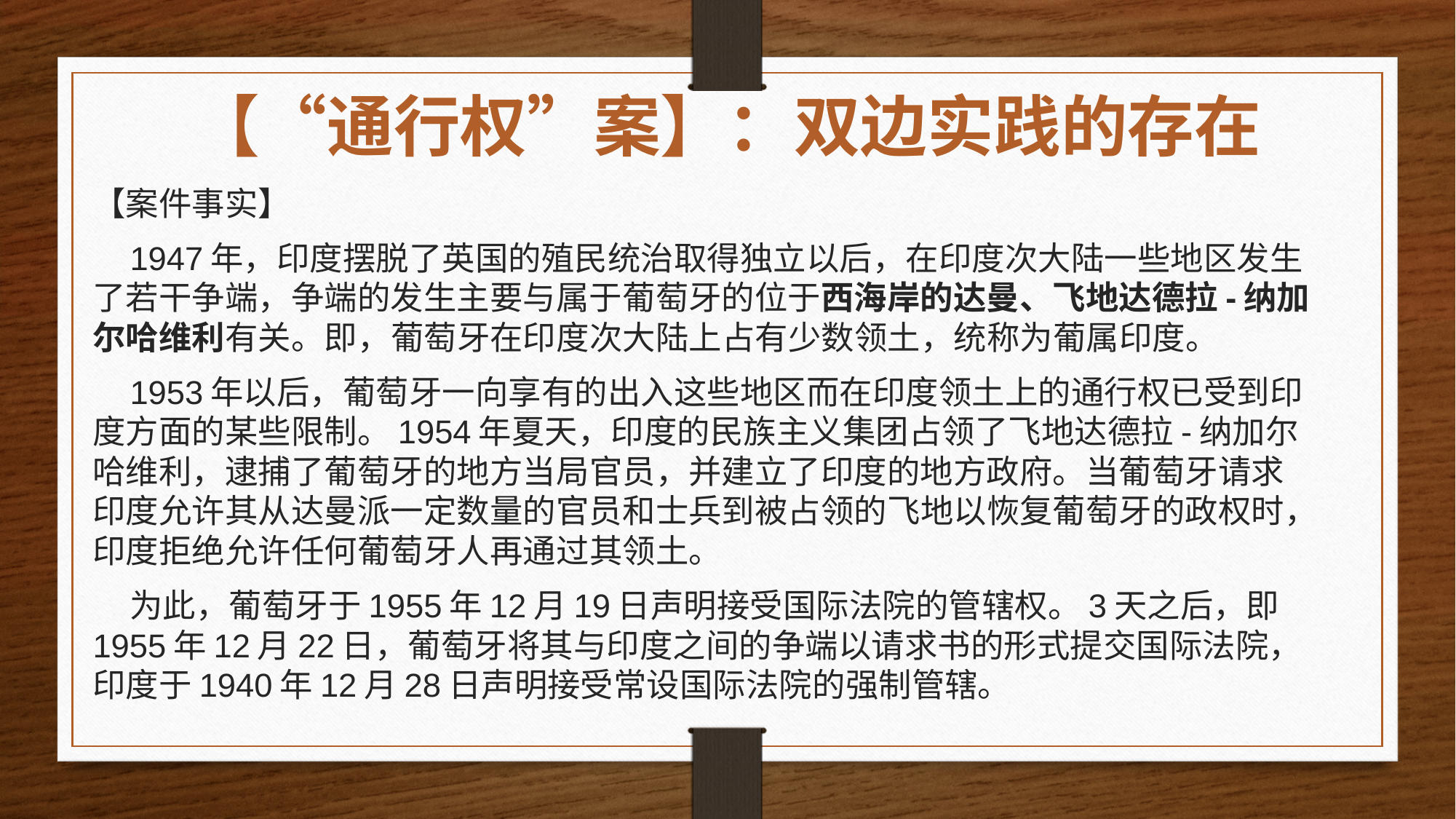

# 【“通行权”案】：双边实践的存在
【案件事实】
    1947年，印度摆脱了英国的殖民统治取得独立以后，在印度次大陆一些地区发生了若干争端，争端的发生主要与属于葡萄牙的位于西海岸的达曼、飞地达德拉-纳加尔哈维利有关。即，葡萄牙在印度次大陆上占有少数领土，统称为葡属印度。
    1953年以后，葡萄牙一向享有的出入这些地区而在印度领土上的通行权已受到印度方面的某些限制。1954年夏天，印度的民族主义集团占领了飞地达德拉-纳加尔哈维利，逮捕了葡萄牙的地方当局官员，并建立了印度的地方政府。当葡萄牙请求印度允许其从达曼派一定数量的官员和士兵到被占领的飞地以恢复葡萄牙的政权时，印度拒绝允许任何葡萄牙人再通过其领土。
    为此，葡萄牙于1955年12月19日声明接受国际法院的管辖权。3天之后，即1955年12月22日，葡萄牙将其与印度之间的争端以请求书的形式提交国际法院，印度于1940年12月28日声明接受常设国际法院的强制管辖。